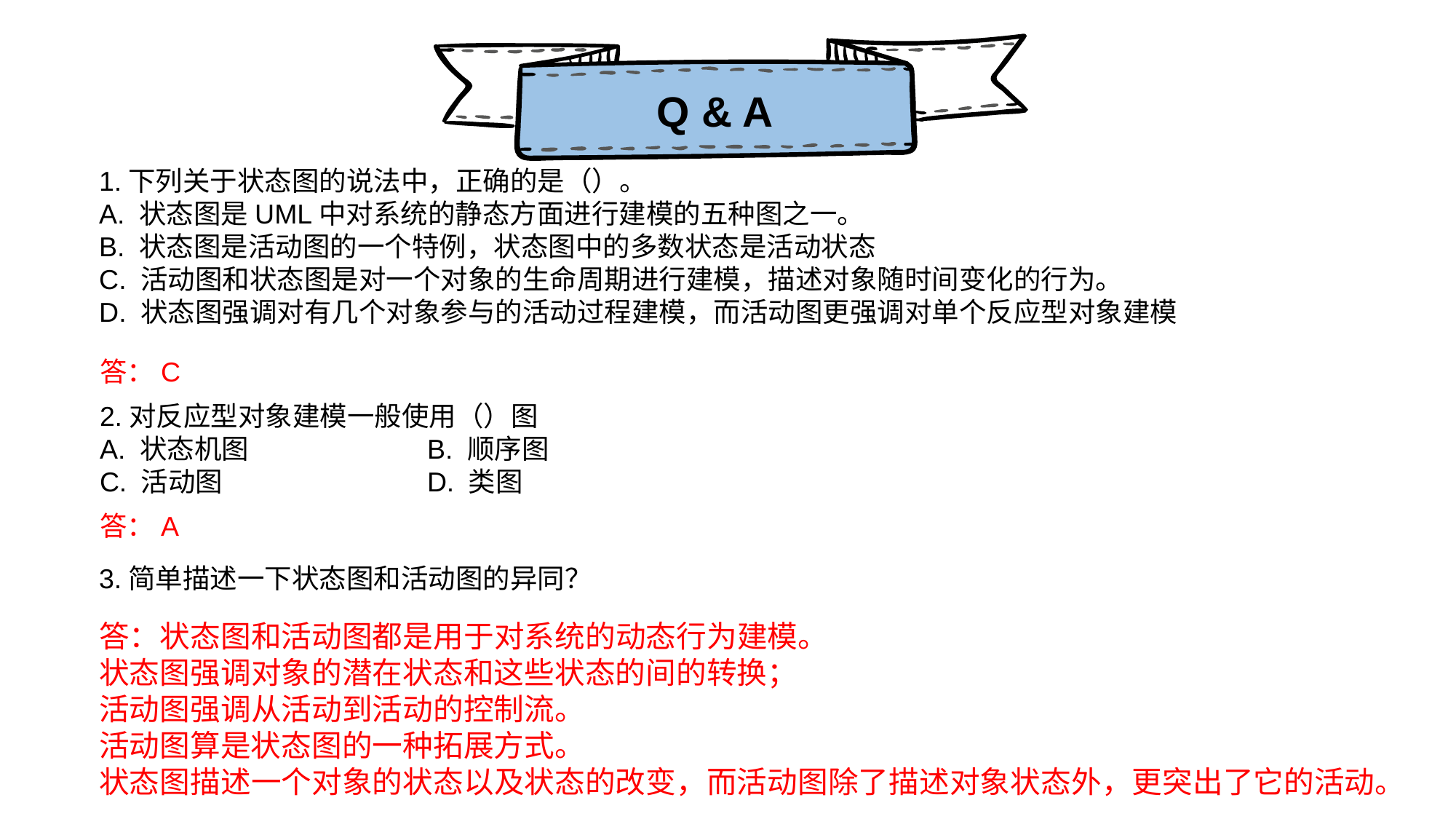

Q & A
1.下列关于状态图的说法中，正确的是（）。
A. 状态图是UML中对系统的静态方面进行建模的五种图之一。
B. 状态图是活动图的一个特例，状态图中的多数状态是活动状态
C. 活动图和状态图是对一个对象的生命周期进行建模，描述对象随时间变化的行为。
D. 状态图强调对有几个对象参与的活动过程建模，而活动图更强调对单个反应型对象建模
答：C
2.对反应型对象建模一般使用（）图A. 状态机图                     	B. 顺序图C. 活动图                     	D. 类图
答：A
3.简单描述一下状态图和活动图的异同？
答：状态图和活动图都是用于对系统的动态行为建模。
状态图强调对象的潜在状态和这些状态的间的转换；
活动图强调从活动到活动的控制流。
活动图算是状态图的一种拓展方式。
状态图描述一个对象的状态以及状态的改变，而活动图除了描述对象状态外，更突出了它的活动。